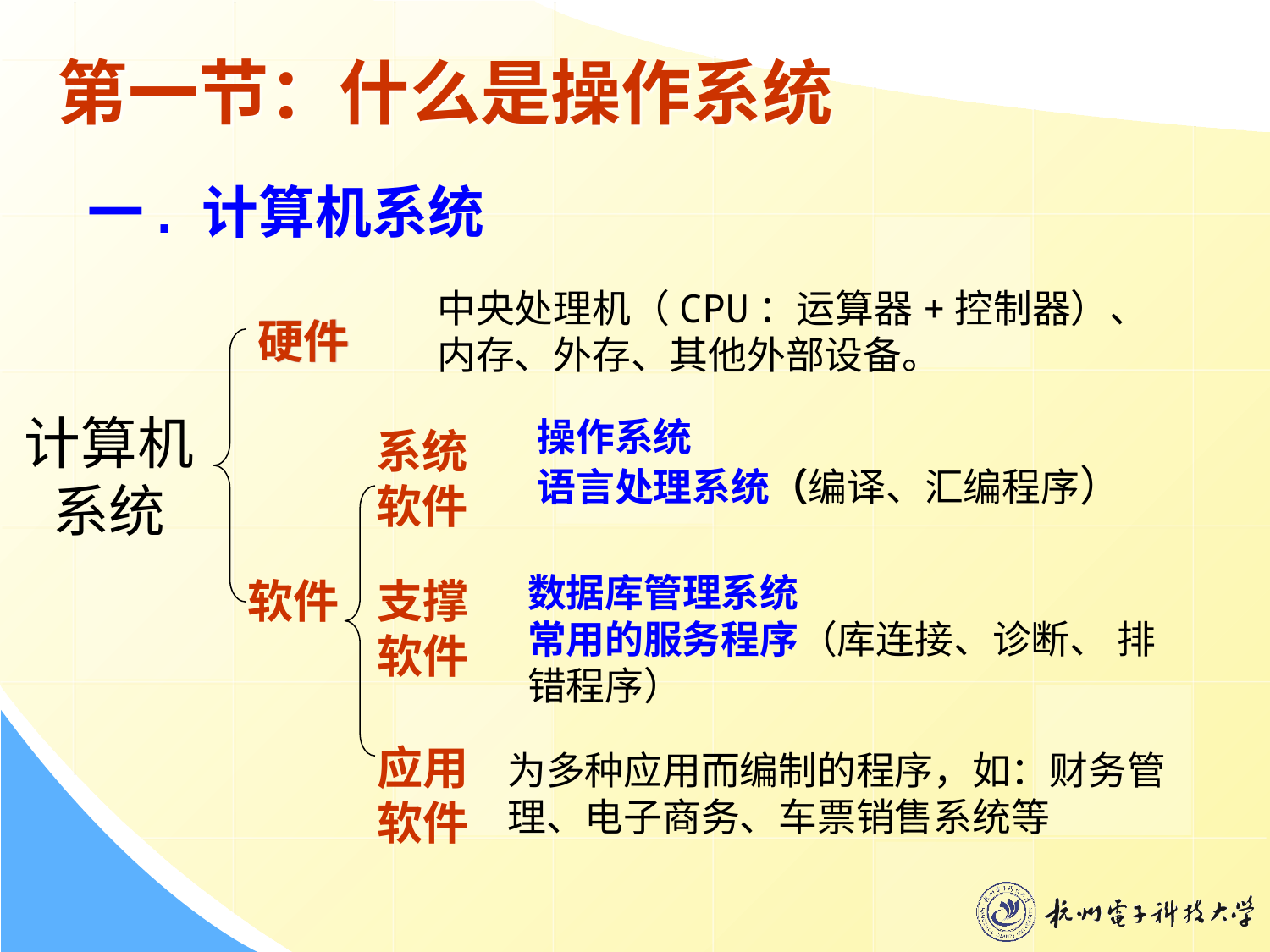

第一节：什么是操作系统
一. 计算机系统
中央处理机（CPU：运算器+控制器）、
内存、外存、其他外部设备。
硬件

计算机
系统
软件
操作系统
语言处理系统（编译、汇编程序）
系统软件

支撑软件
应用软件
数据库管理系统
常用的服务程序（库连接、诊断、 排错程序）
为多种应用而编制的程序，如：财务管理、电子商务、车票销售系统等